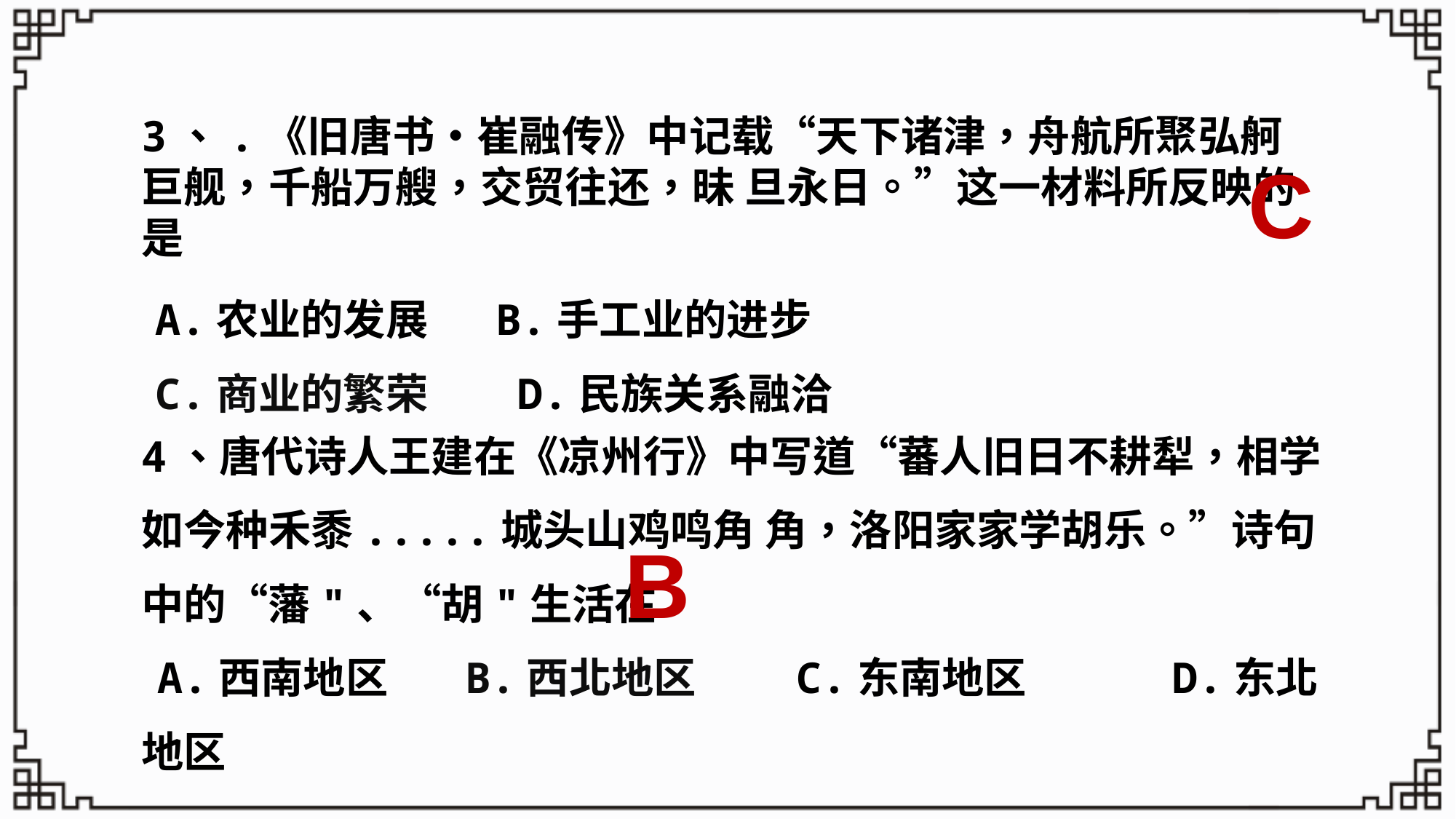

3、.《旧唐书•崔融传》中记载“天下诸津，舟航所聚弘舸巨舰，千船万艘，交贸往还，昧 旦永日。”这一材料所反映的是
A.农业的发展      B.手工业的进步
C.商业的繁荣	    D.民族关系融洽
C
4、唐代诗人王建在《凉州行》中写道“蕃人旧日不耕犁，相学如今种禾黍.....城头山鸡鸣角 角，洛阳家家学胡乐。”诗句中的“藩"、“胡"生活在
A.西南地区       B.西北地区	C.东南地区	    D.东北地区
B